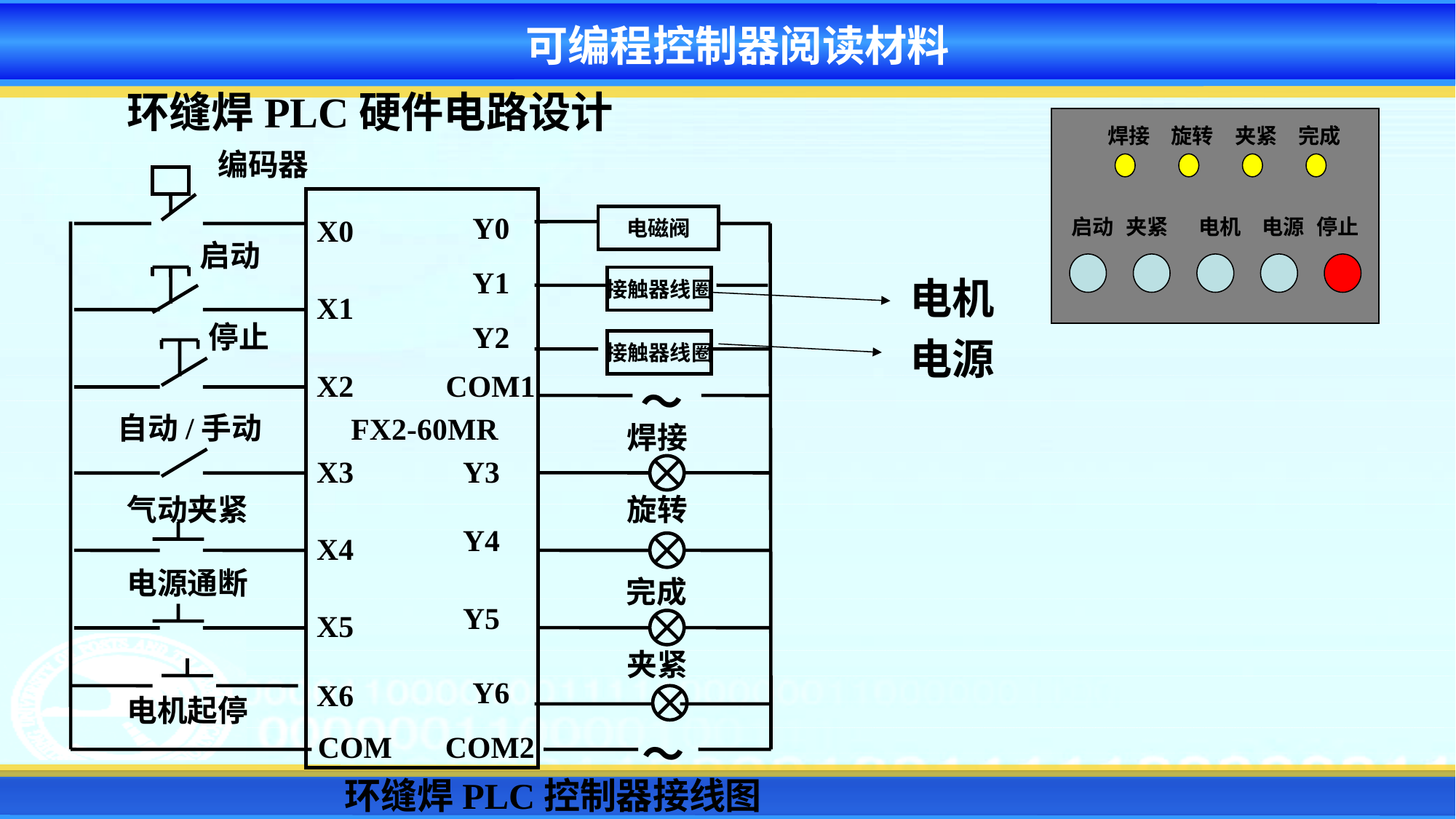

可编程控制器阅读材料
环缝焊PLC硬件电路设计

焊接
旋转
夹紧
完成

启动
夹紧
电机
电源
停止

编码器

Y0
X0
电磁阀

启动
Y1

接触器线圈
X1

停止
Y2
接触器线圈

X2
COM1
～

自动/手动
FX2-60MR
焊接
X3
Y3

气动夹紧
旋转
Y4

X4

电源通断
完成
Y5
X5

夹紧

Y6
X6

电机起停

COM
COM2
～

电机

电源

环缝焊PLC控制器接线图